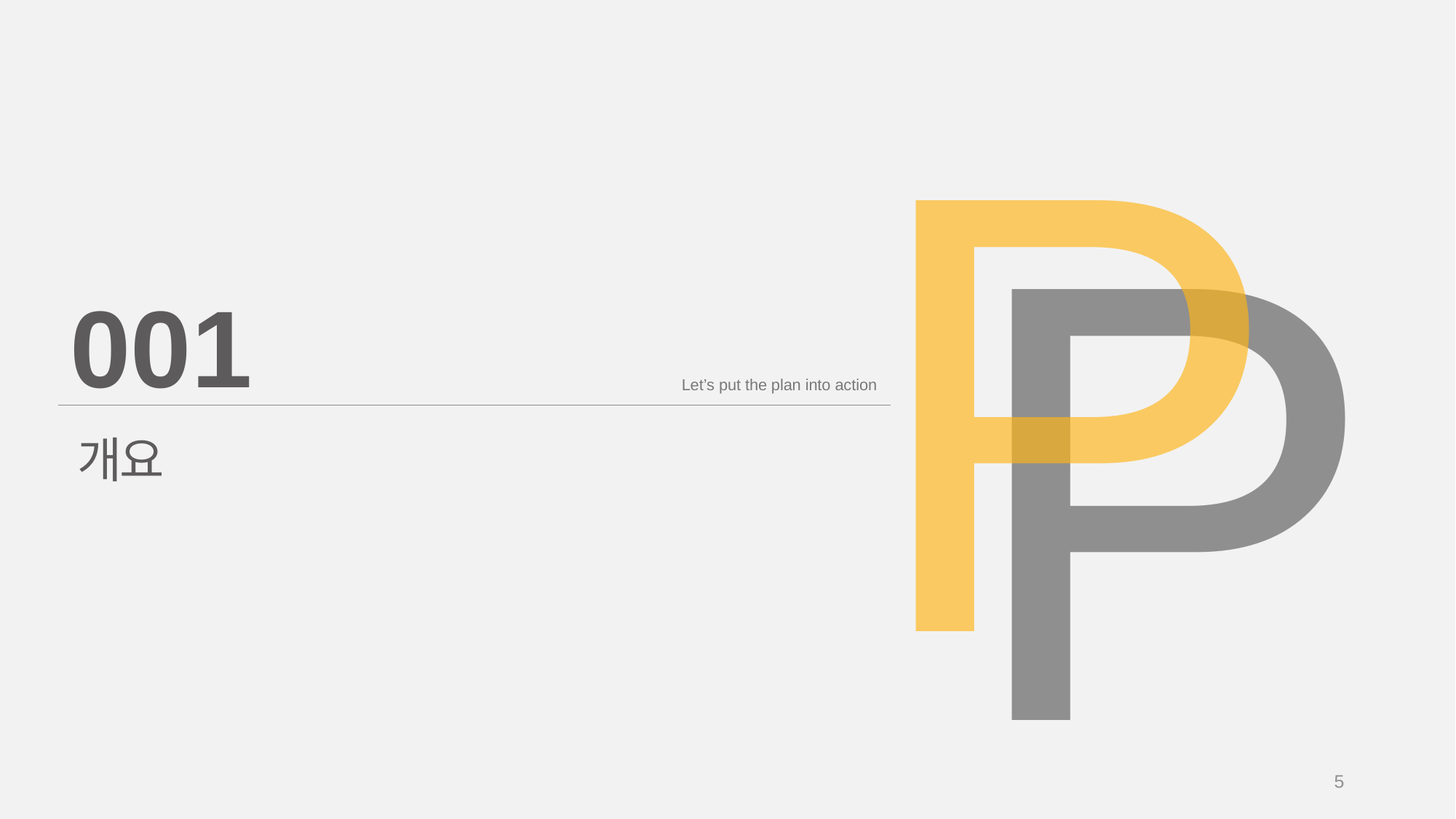

P
P
001
Let’s put the plan into action
개요
5